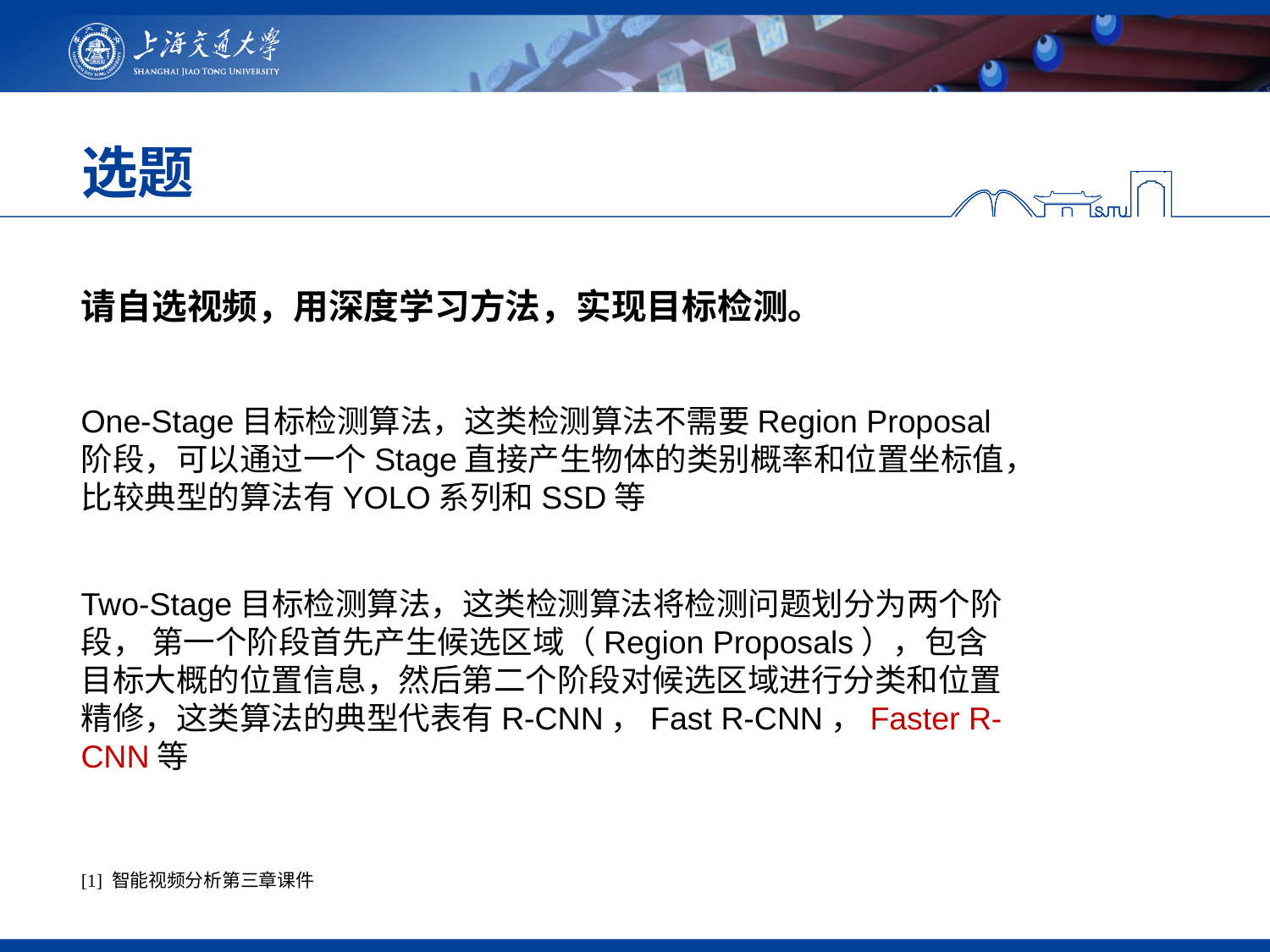

# 选题
请自选视频，用深度学习方法，实现目标检测。
One-Stage目标检测算法，这类检测算法不需要Region Proposal阶段，可以通过一个Stage直接产生物体的类别概率和位置坐标值，比较典型的算法有YOLO系列和SSD等
Two-Stage目标检测算法，这类检测算法将检测问题划分为两个阶段， 第一个阶段首先产生候选区域（Region Proposals），包含目标大概的位置信息，然后第二个阶段对候选区域进行分类和位置精修，这类算法的典型代表有R-CNN，Fast R-CNN，Faster R-CNN等
[1] 智能视频分析第三章课件